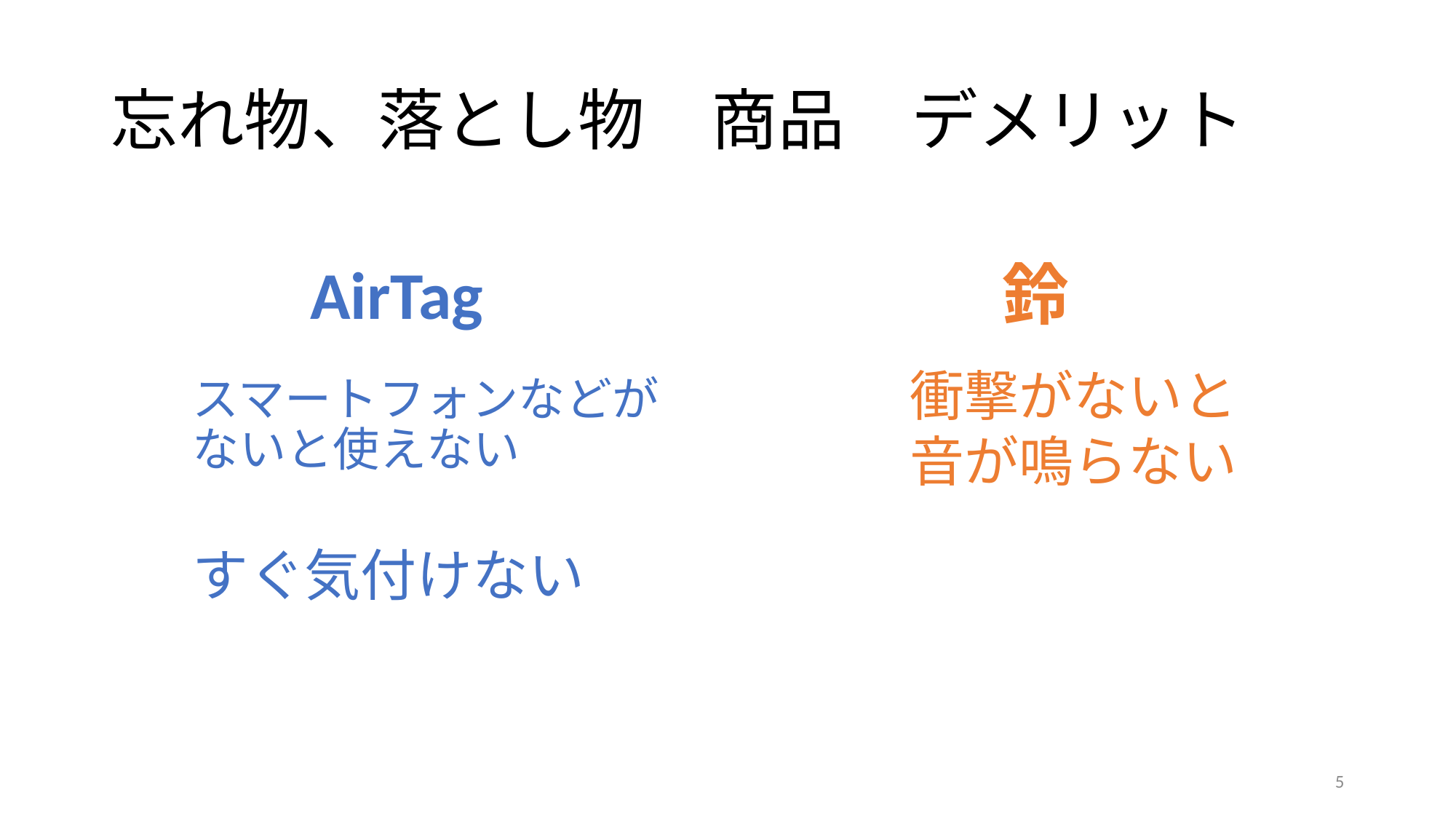

# 忘れ物、落とし物　商品　デメリット
AirTag
鈴
衝撃がないと
音が鳴らない
スマートフォンなどがないと使えない
すぐ気付けない
5